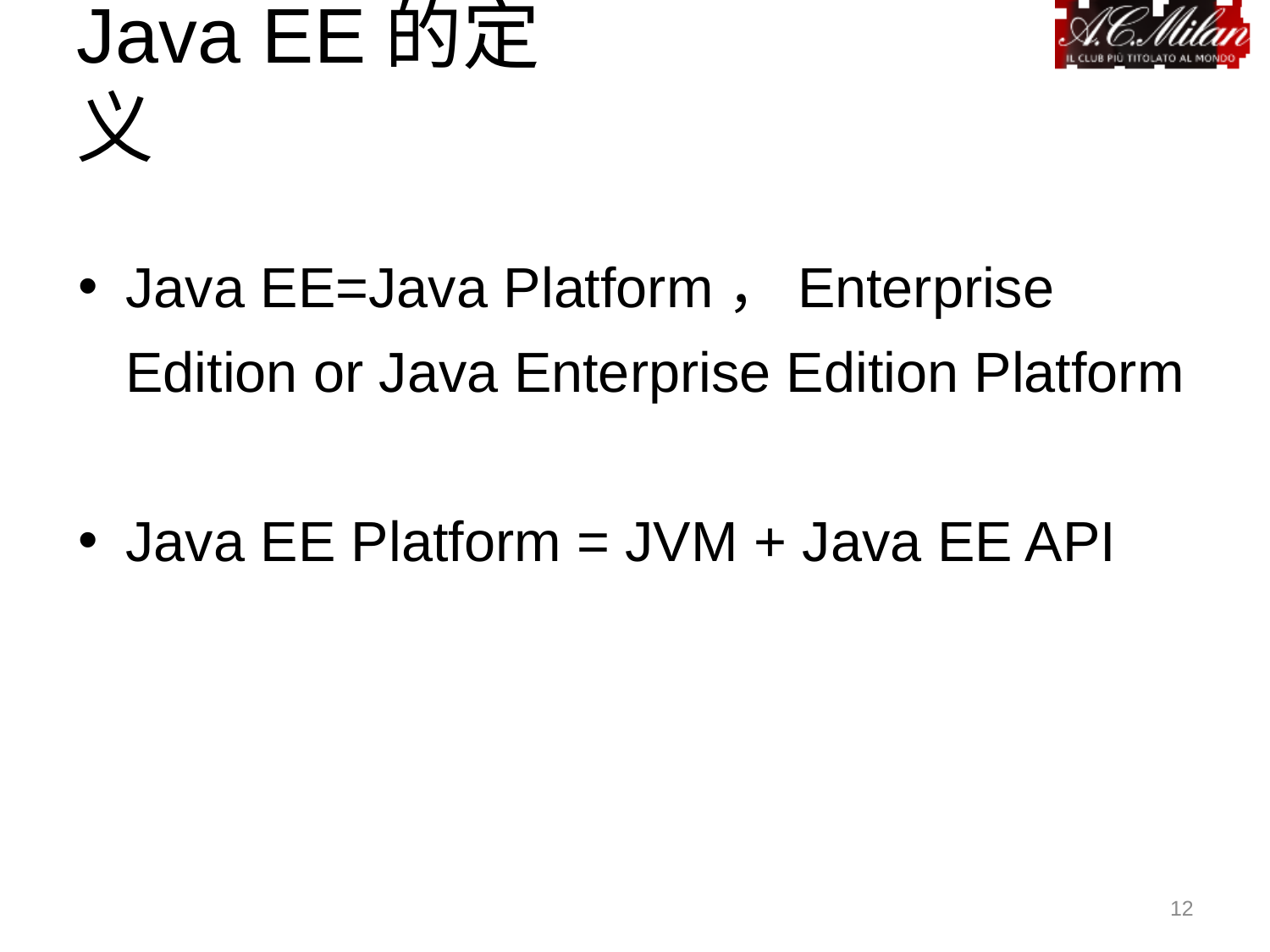

Java EE的定义
Java EE=Java Platform，Enterprise Edition or Java Enterprise Edition Platform

Java EE Platform = JVM + Java EE API

12